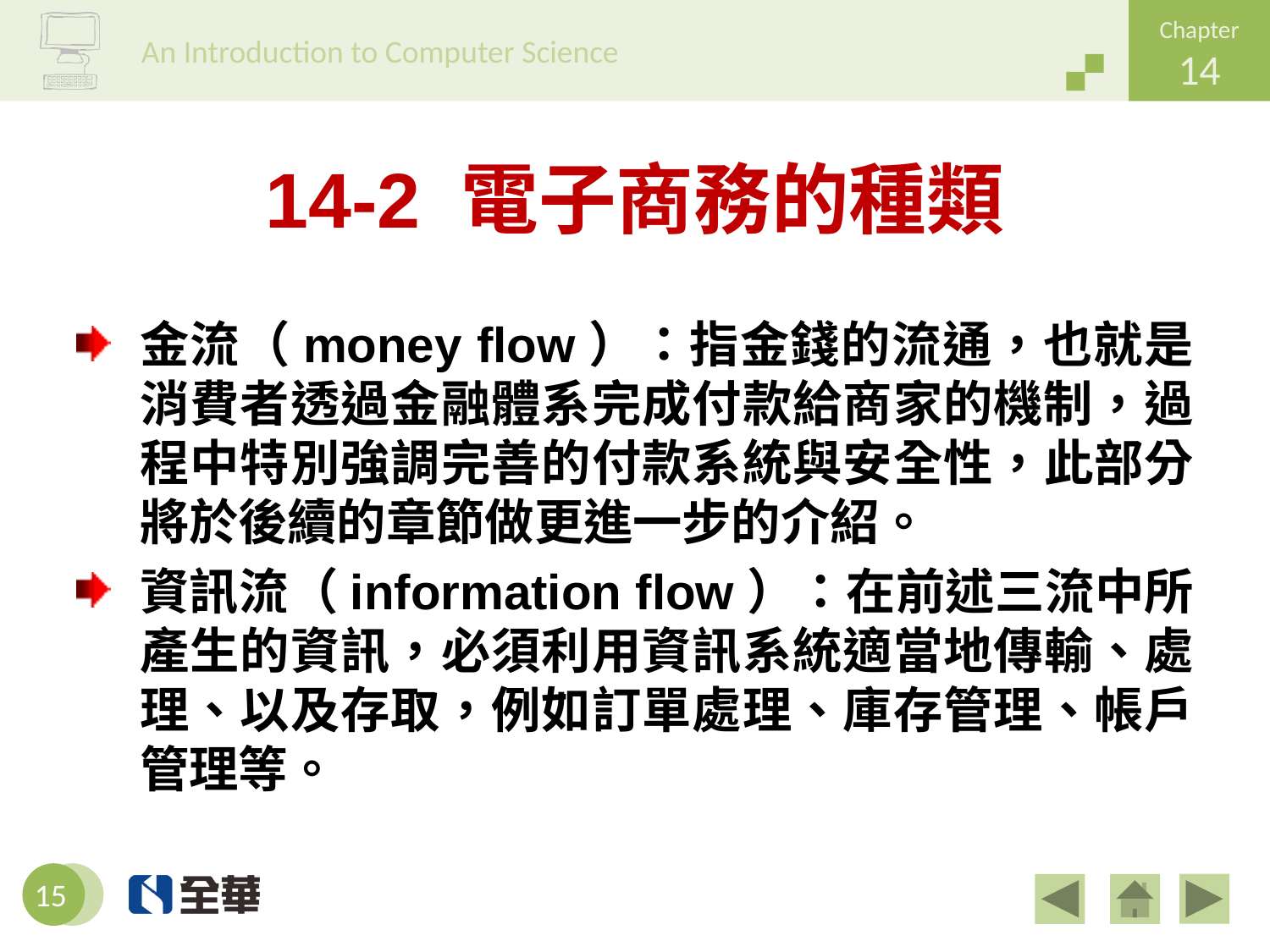

# 14-2 電子商務的種類
金流（money flow）：指金錢的流通，也就是消費者透過金融體系完成付款給商家的機制，過程中特別強調完善的付款系統與安全性，此部分將於後續的章節做更進一步的介紹。
資訊流（information flow）：在前述三流中所產生的資訊，必須利用資訊系統適當地傳輸、處理、以及存取，例如訂單處理、庫存管理、帳戶管理等。